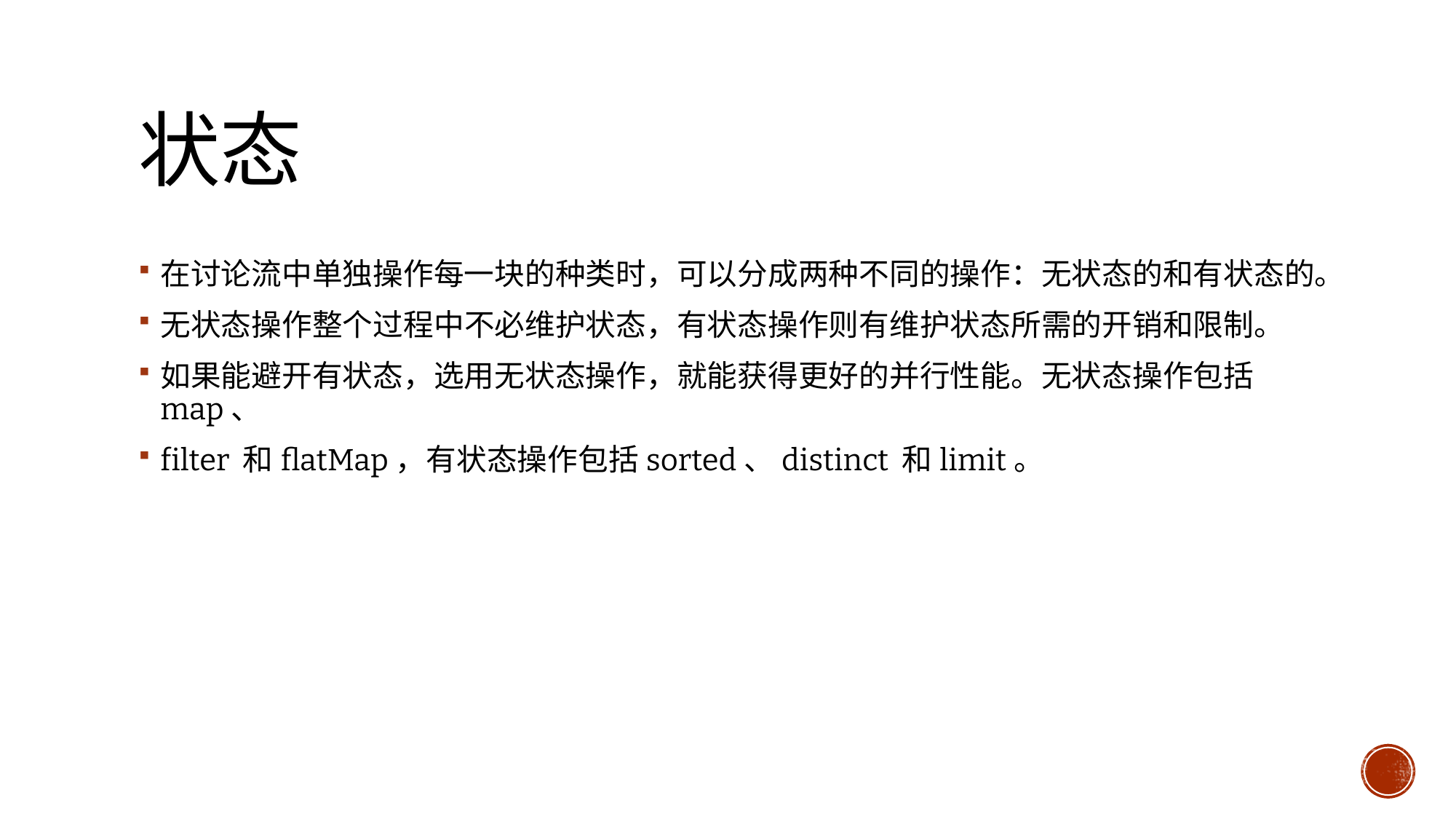

# 状态
在讨论流中单独操作每一块的种类时，可以分成两种不同的操作：无状态的和有状态的。
无状态操作整个过程中不必维护状态，有状态操作则有维护状态所需的开销和限制。
如果能避开有状态，选用无状态操作，就能获得更好的并行性能。无状态操作包括map、
filter 和flatMap，有状态操作包括sorted、distinct 和limit。